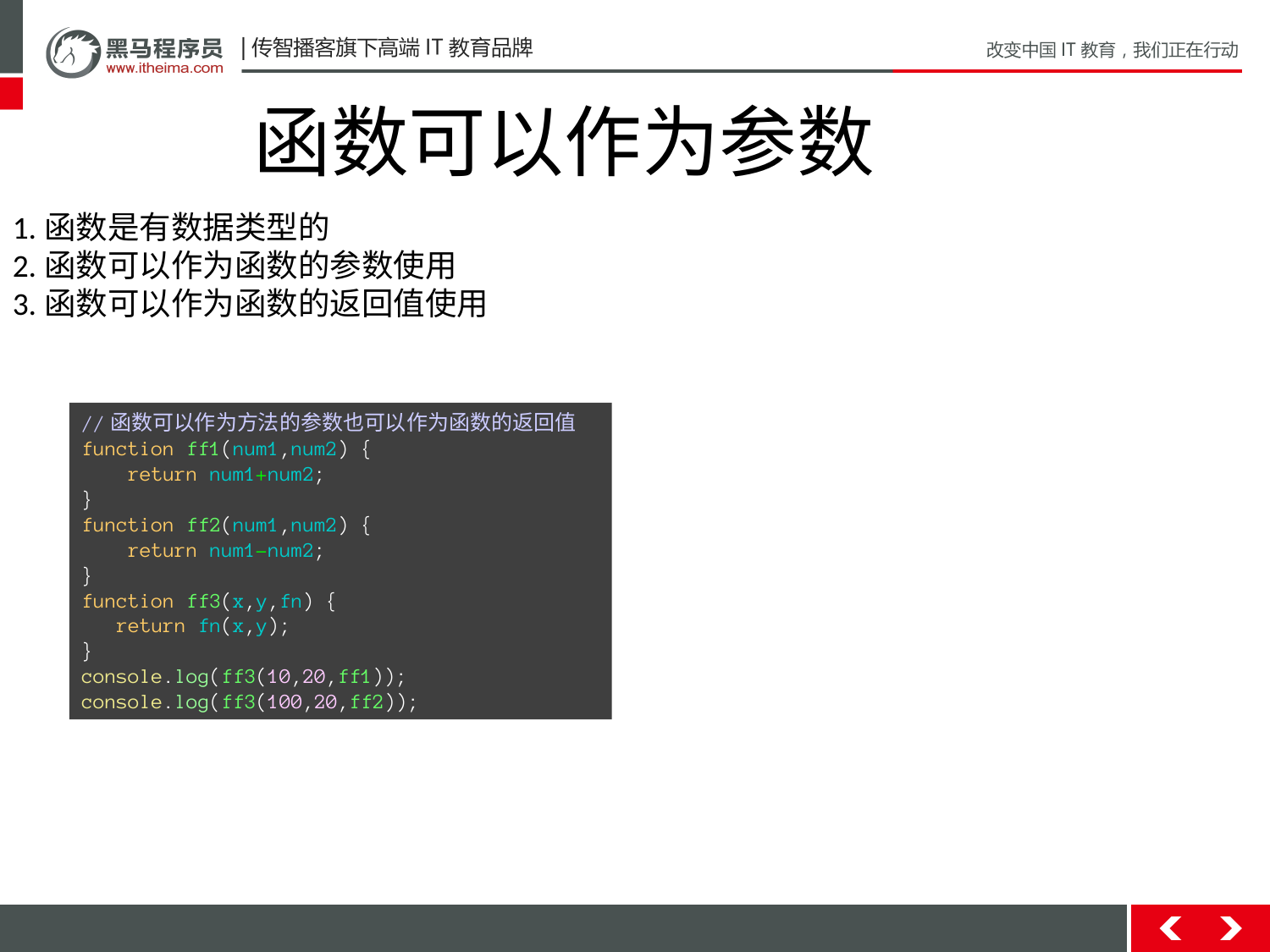

函数可以作为参数
1.函数是有数据类型的
2.函数可以作为函数的参数使用
3.函数可以作为函数的返回值使用
//函数可以作为方法的参数也可以作为函数的返回值
function ff1(num1,num2) {
    return num1+num2;
}
function ff2(num1,num2) {
    return num1-num2;
}
function ff3(x,y,fn) {
   return fn(x,y);
}
console.log(ff3(10,20,ff1));
console.log(ff3(100,20,ff2));